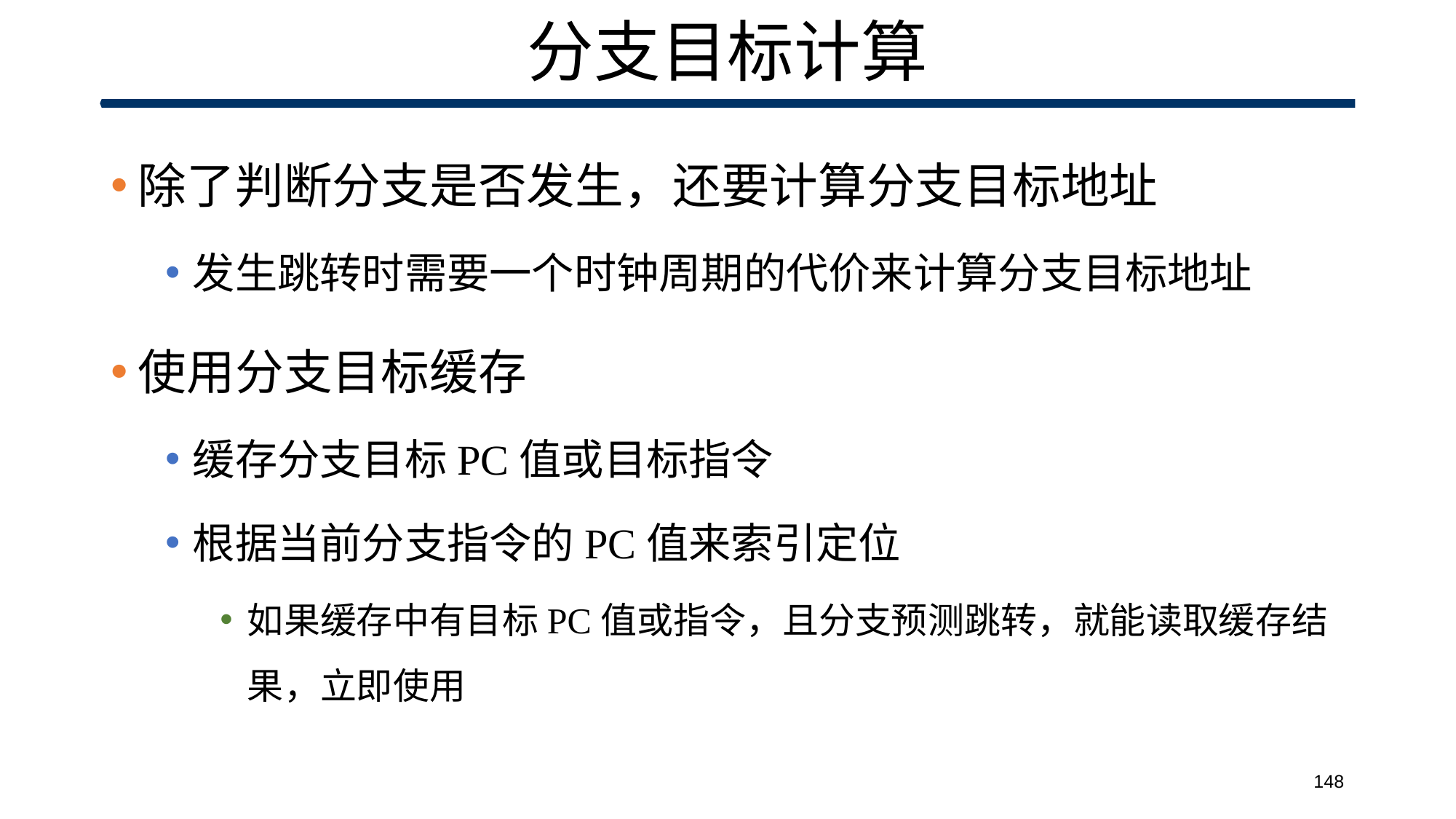

# 分支目标计算
除了判断分支是否发生，还要计算分支目标地址
发生跳转时需要一个时钟周期的代价来计算分支目标地址
使用分支目标缓存
缓存分支目标PC值或目标指令
根据当前分支指令的PC值来索引定位
如果缓存中有目标PC值或指令，且分支预测跳转，就能读取缓存结果，立即使用

148